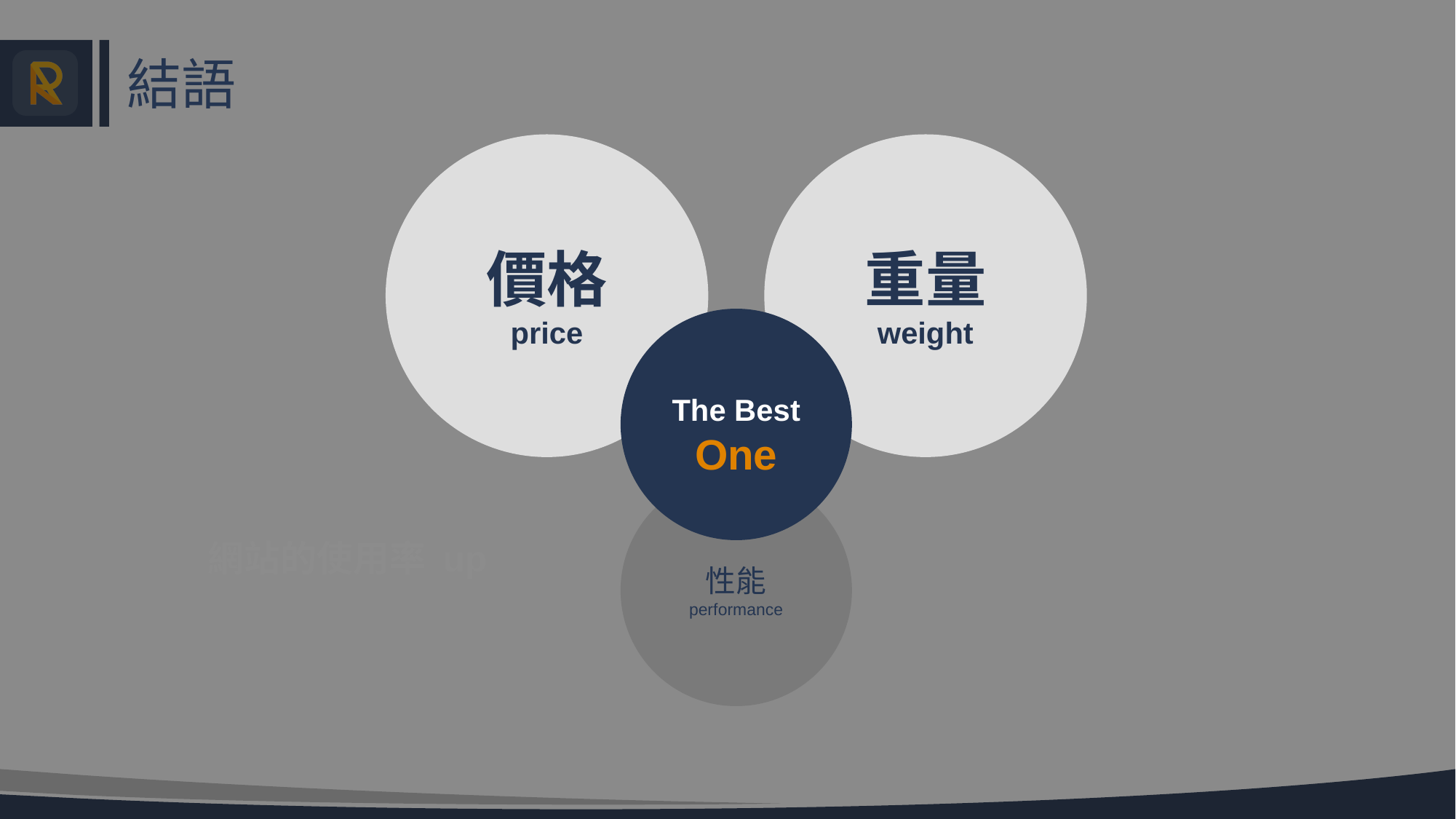

# 結語
價格
price
重量
weight

The Best
One
性能
performance
網站的使用率 up